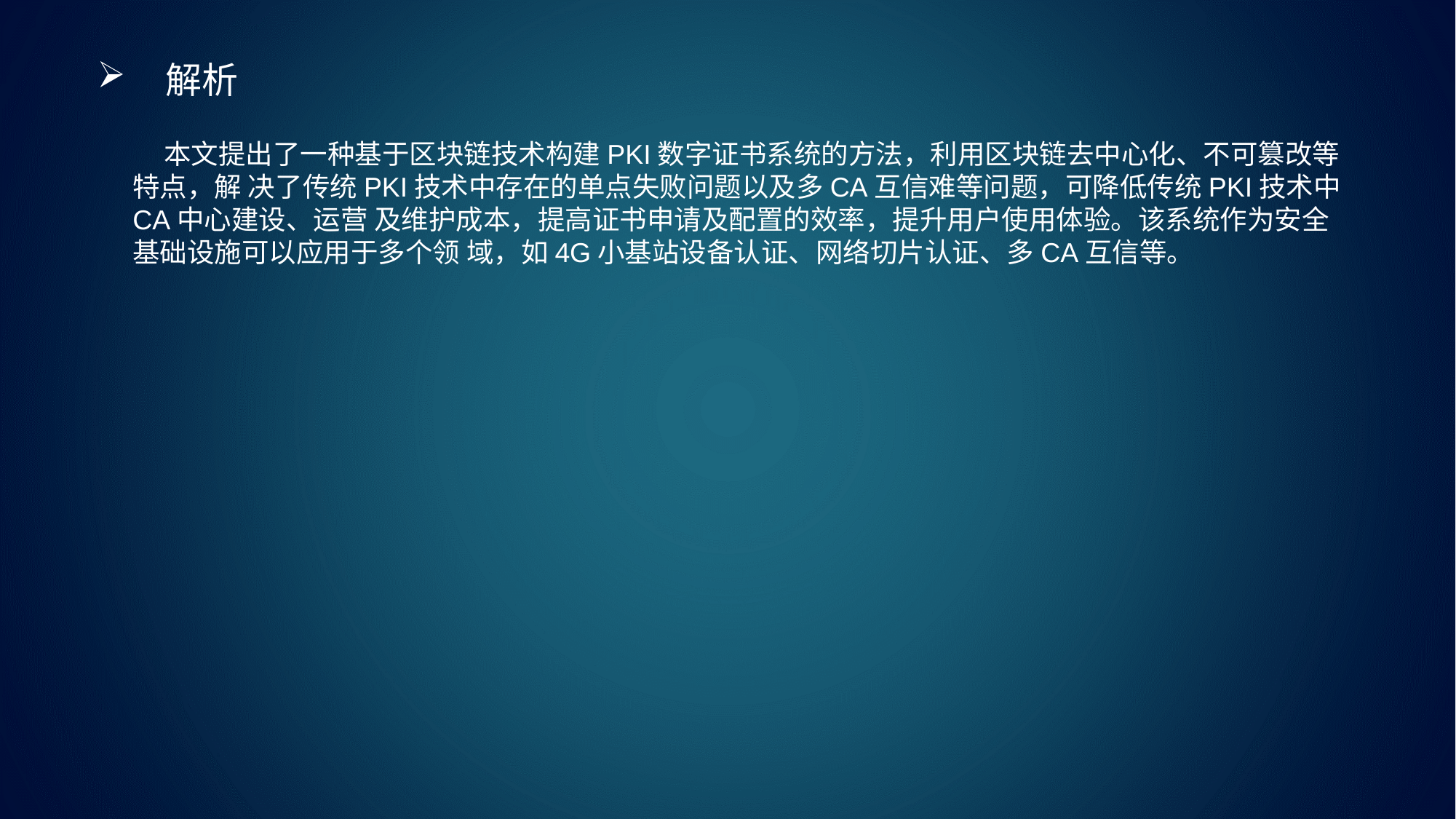

解析
    本文提出了一种基于区块链技术构建PKI数字证书系统的方法，利用区块链去中心化、不可篡改等特点，解 决了传统PKI技术中存在的单点失败问题以及多CA互信难等问题，可降低传统PKI技术中CA中心建设、运营 及维护成本，提高证书申请及配置的效率，提升用户使用体验。该系统作为安全基础设施可以应用于多个领 域，如4G小基站设备认证、网络切片认证、多CA互信等。